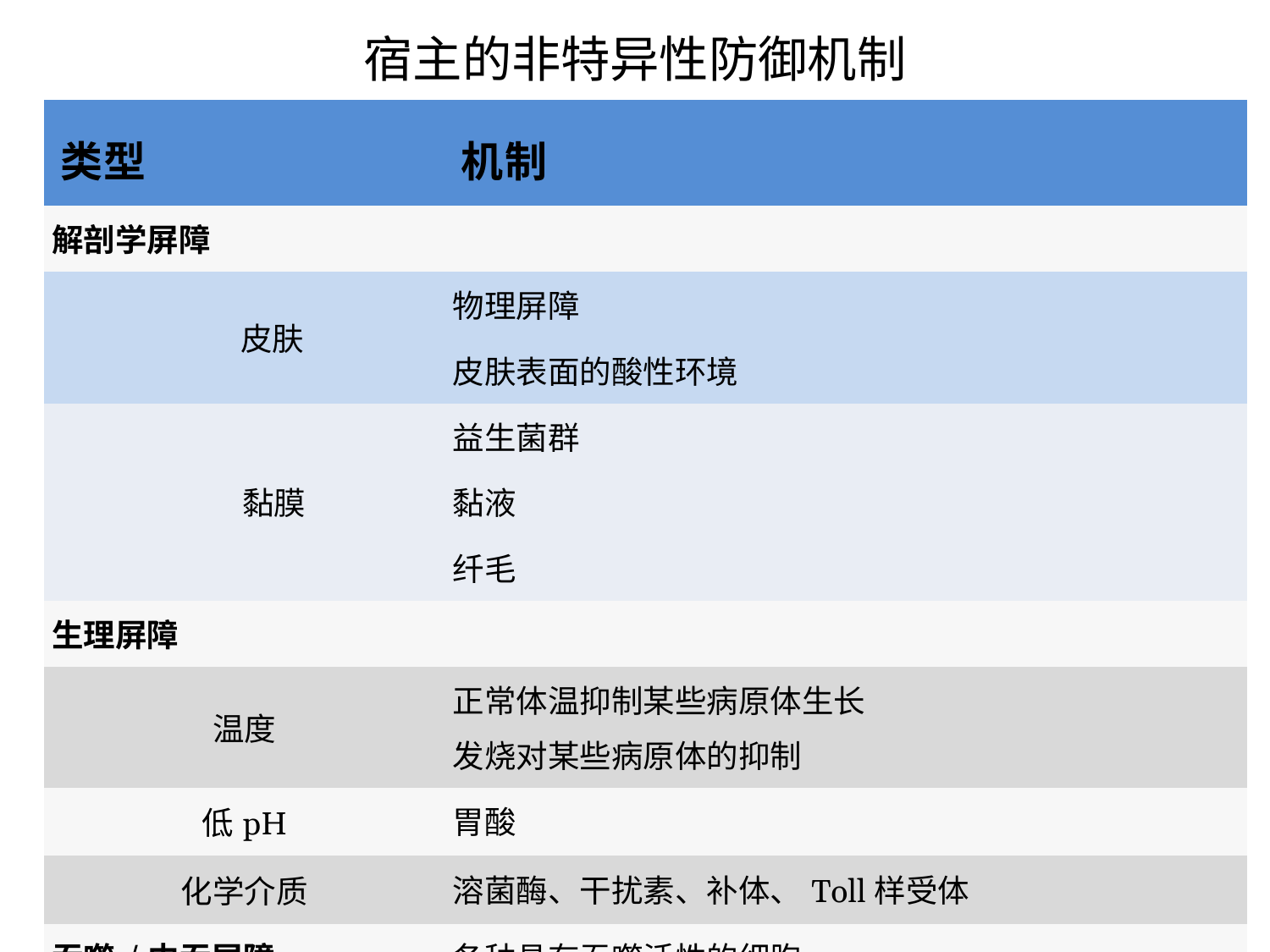

宿主的非特异性防御机制
| 类型 | 机制 |
| --- | --- |
| 解剖学屏障 |  |
| 皮肤 | 物理屏障 |
|  | 皮肤表面的酸性环境 |
| 黏膜 | 益生菌群 |
|  | 黏液 |
|  | 纤毛 |
| 生理屏障 |  |
| 温度 | 正常体温抑制某些病原体生长 发烧对某些病原体的抑制 |
| 低pH | 胃酸 |
| 化学介质 | 溶菌酶、干扰素、补体、Toll样受体 |
| 吞噬/内吞屏障 | 各种具有吞噬活性的细胞 |
| 炎症屏障 | 组织损伤和感染引起血液（含有具有抗菌活性的血清蛋白）渗出，吞噬性细胞流入感染区域。 |